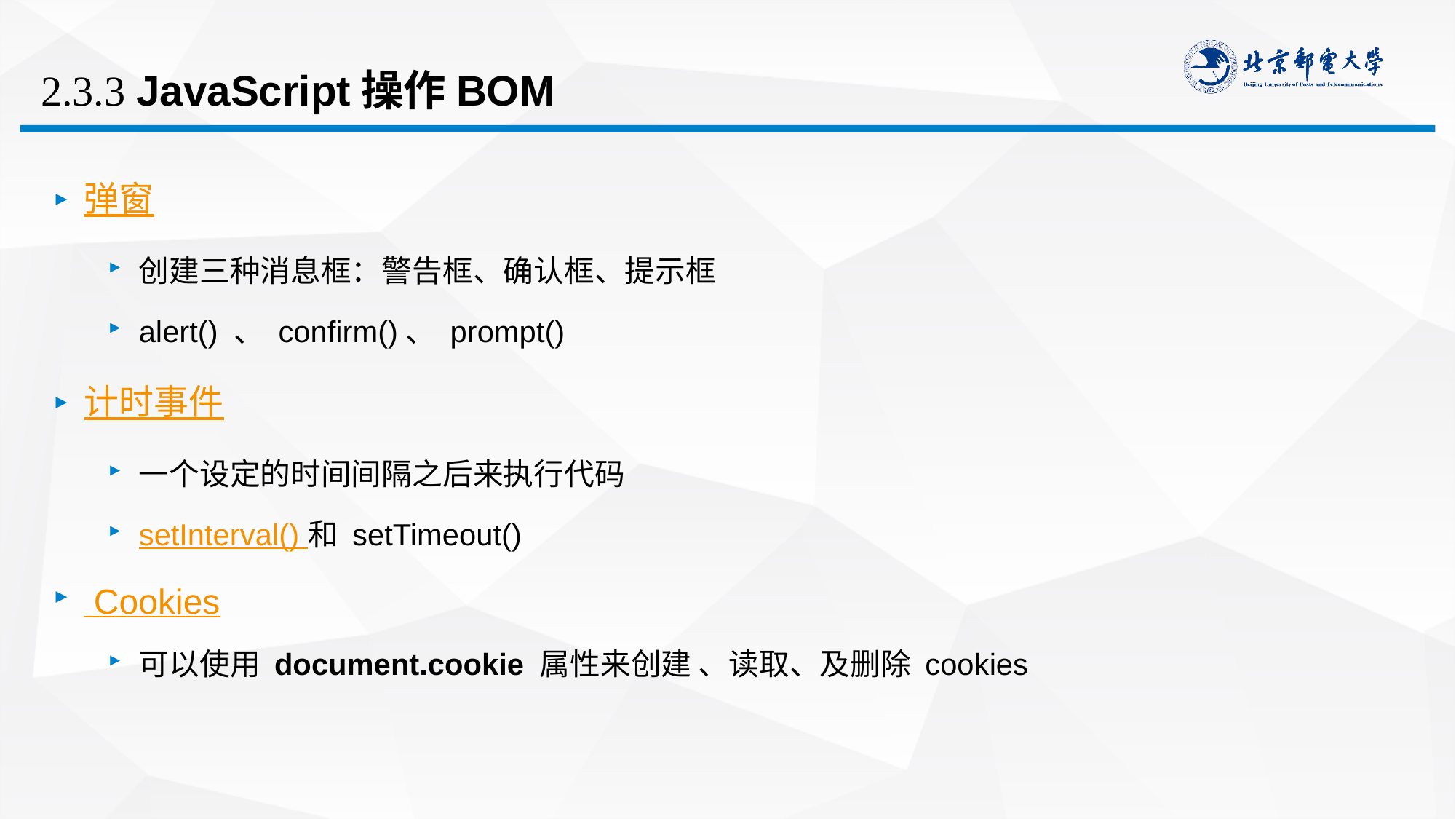

# 2.3.3 JavaScript操作BOM
弹窗
创建三种消息框：警告框、确认框、提示框
alert() 、 confirm()、 prompt()
计时事件
一个设定的时间间隔之后来执行代码
setInterval() 和 setTimeout()
 Cookies
可以使用 document.cookie 属性来创建 、读取、及删除 cookies